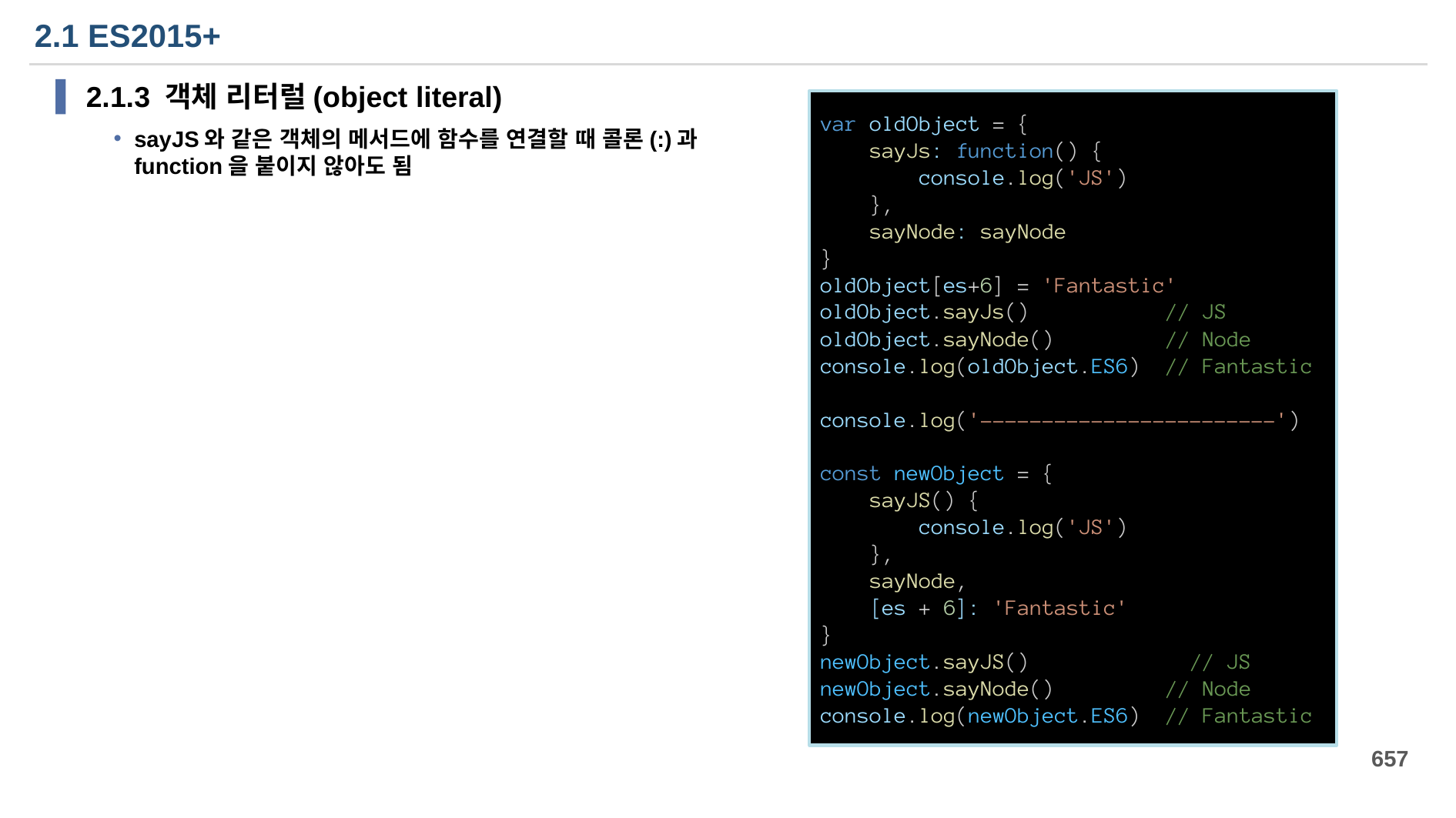

# 2.1 ES2015+
2.1.3 객체 리터럴(object literal)
sayJS와 같은 객체의 메서드에 함수를 연결할 때 콜론(:)과 function을 붙이지 않아도 됨

var oldObject = {
    sayJs: function() {
        console.log('JS')
    },
    sayNode: sayNode
}
oldObject[es+6] = 'Fantastic'
oldObject.sayJs()           // JS
oldObject.sayNode()         // Node
console.log(oldObject.ES6)  // Fantastic
console.log('------------------------')
const newObject = {
    sayJS() {
        console.log('JS')
    },
    sayNode,
    [es + 6]: 'Fantastic'
}
newObject.sayJS()             // JS
newObject.sayNode()         // Node
console.log(newObject.ES6)  // Fantastic
657